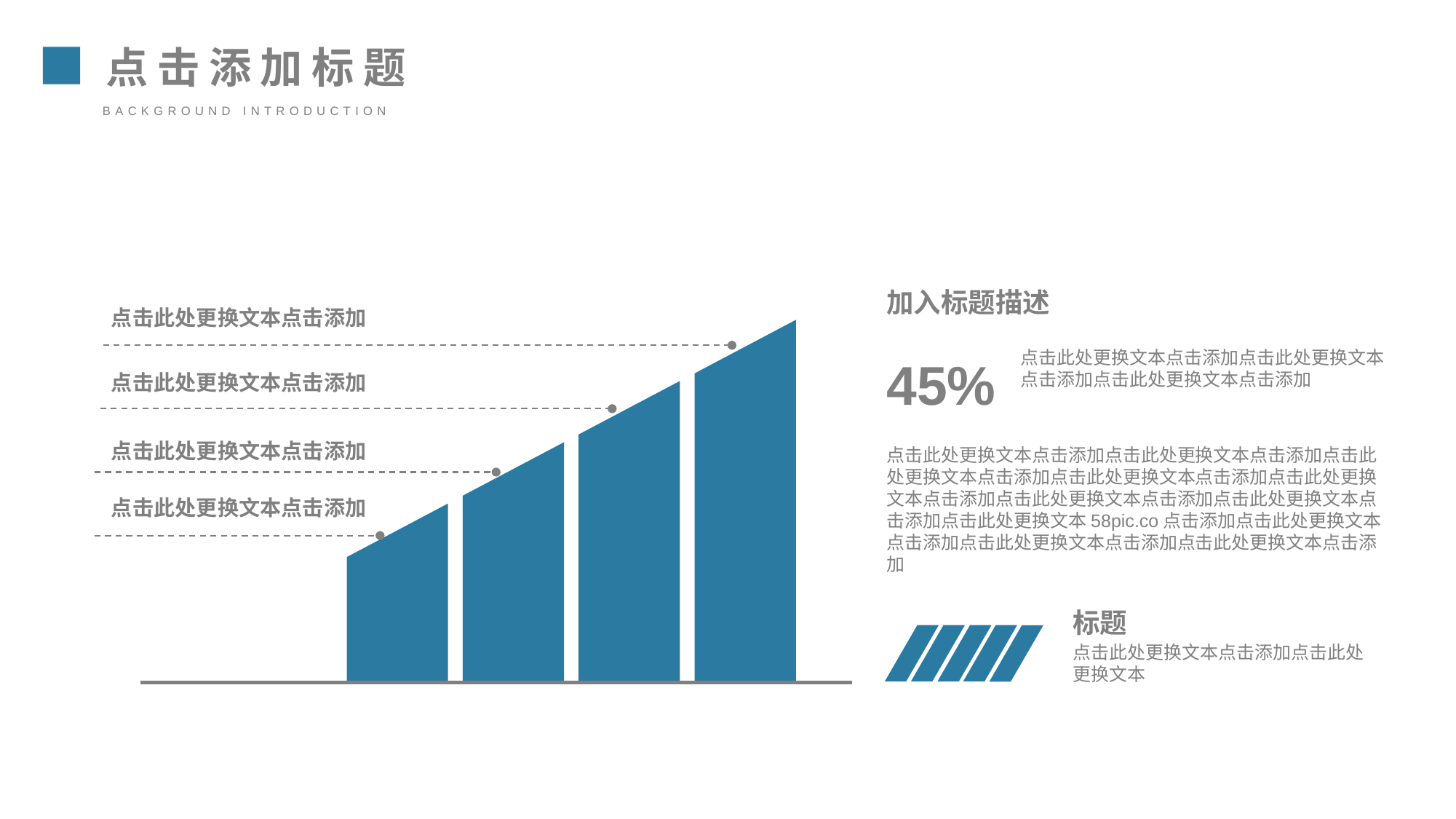

点击添加标题
background introduction

加入标题描述
点击此处更换文本点击添加

点击此处更换文本点击添加

点击此处更换文本点击添加

点击此处更换文本点击添加

点击此处更换文本点击添加点击此处更换文本点击添加点击此处更换文本点击添加
45%
点击此处更换文本点击添加点击此处更换文本点击添加点击此处更换文本点击添加点击此处更换文本点击添加点击此处更换文本点击添加点击此处更换文本点击添加点击此处更换文本点击添加点击此处更换文本58pic.co点击添加点击此处更换文本点击添加点击此处更换文本点击添加点击此处更换文本点击添加

标题

点击此处更换文本点击添加点击此处更换文本